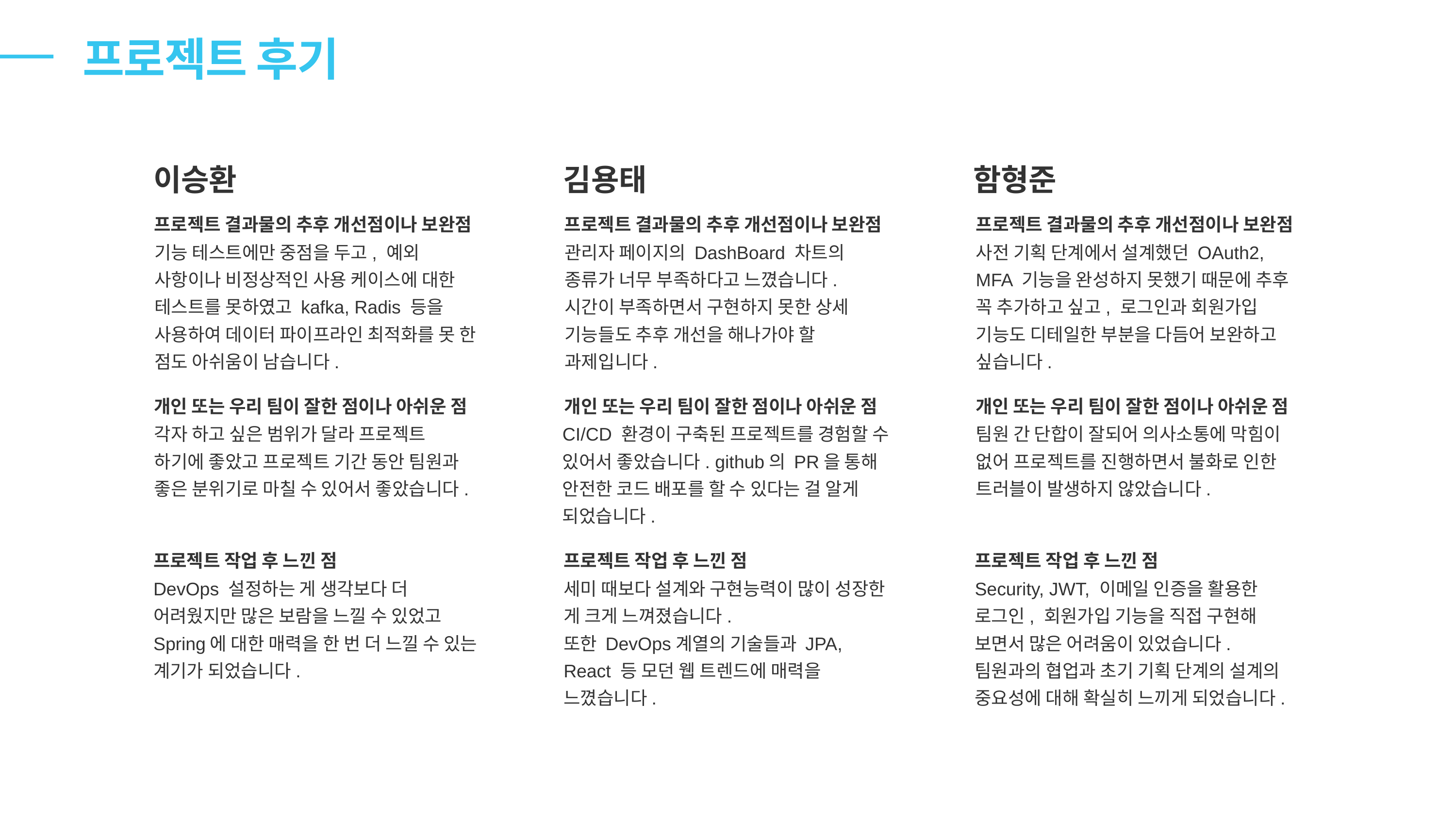

프로젝트 후기

이승환
김용태
함형준
프로젝트 결과물의 추후 개선점이나 보완점
프로젝트 결과물의 추후 개선점이나 보완점
프로젝트 결과물의 추후 개선점이나 보완점
기능 테스트에만 중점을 두고, 예외 사항이나 비정상적인 사용 케이스에 대한 테스트를 못하였고 kafka, Radis 등을 사용하여 데이터 파이프라인 최적화를 못 한 점도 아쉬움이 남습니다.
관리자 페이지의 DashBoard 차트의 종류가 너무 부족하다고 느꼈습니다. 시간이 부족하면서 구현하지 못한 상세 기능들도 추후 개선을 해나가야 할 과제입니다.
사전 기획 단계에서 설계했던 OAuth2, MFA 기능을 완성하지 못했기 때문에 추후 꼭 추가하고 싶고, 로그인과 회원가입 기능도 디테일한 부분을 다듬어 보완하고 싶습니다.
개인 또는 우리 팀이 잘한 점이나 아쉬운 점
개인 또는 우리 팀이 잘한 점이나 아쉬운 점
개인 또는 우리 팀이 잘한 점이나 아쉬운 점
각자 하고 싶은 범위가 달라 프로젝트 하기에 좋았고 프로젝트 기간 동안 팀원과 좋은 분위기로 마칠 수 있어서 좋았습니다.
CI/CD 환경이 구축된 프로젝트를 경험할 수 있어서 좋았습니다. github의 PR을 통해  안전한 코드 배포를 할 수 있다는 걸 알게 되었습니다.

팀원 간 단합이 잘되어 의사소통에 막힘이 없어 프로젝트를 진행하면서 불화로 인한 트러블이 발생하지 않았습니다.
프로젝트 작업 후 느낀 점
프로젝트 작업 후 느낀 점
프로젝트 작업 후 느낀 점
DevOps 설정하는 게 생각보다 더 어려웠지만 많은 보람을 느낄 수 있었고 Spring에 대한 매력을 한 번 더 느낄 수 있는 계기가 되었습니다.
세미 때보다 설계와 구현능력이 많이 성장한 게 크게 느껴졌습니다.
또한 DevOps계열의 기술들과 JPA, React 등 모던 웹 트렌드에 매력을 느꼈습니다.

Security, JWT, 이메일 인증을 활용한 로그인, 회원가입 기능을 직접 구현해 보면서 많은 어려움이 있었습니다. 팀원과의 협업과 초기 기획 단계의 설계의 중요성에 대해 확실히 느끼게 되었습니다.